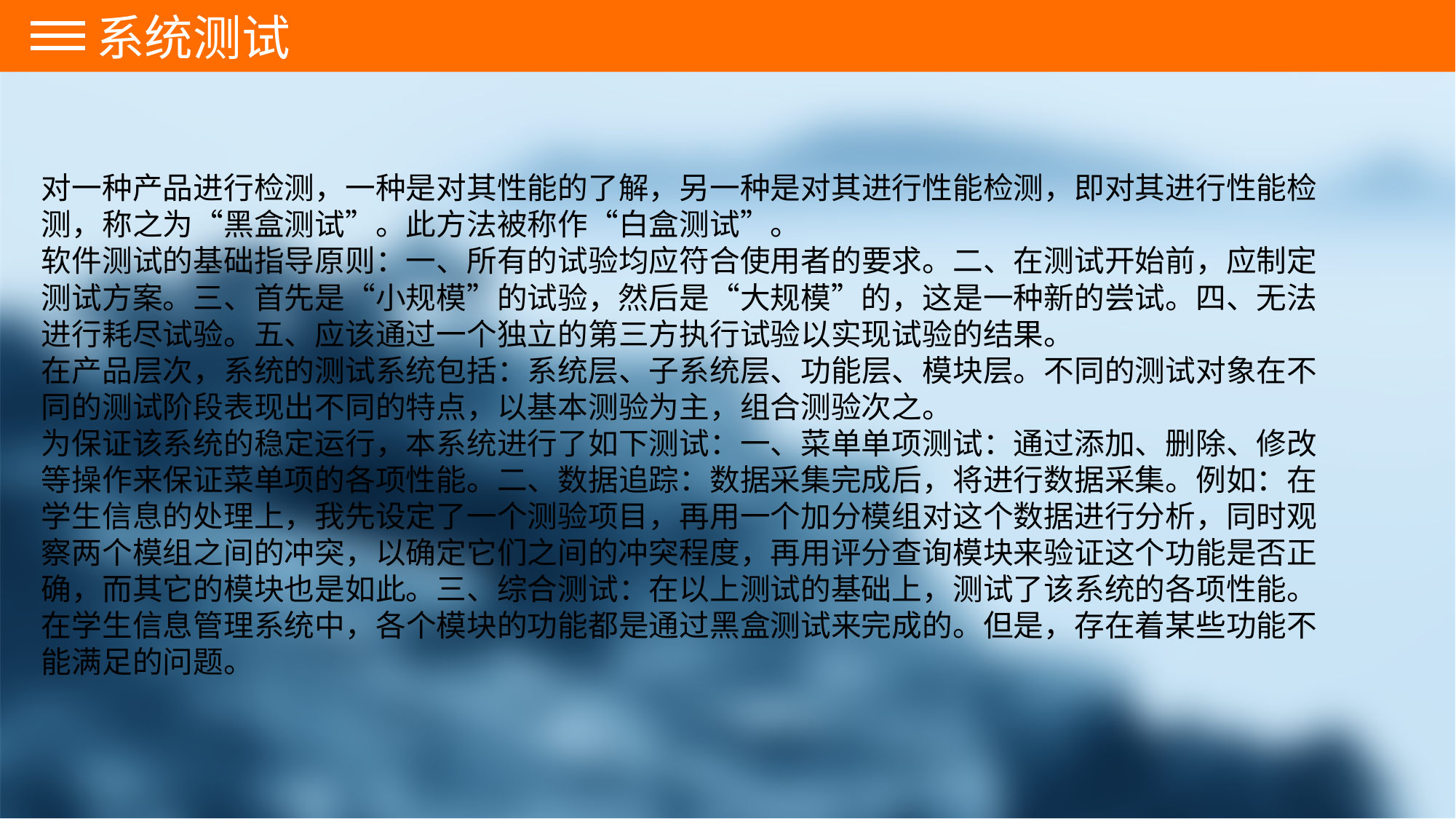

系统测试
对一种产品进行检测，一种是对其性能的了解，另一种是对其进行性能检测，即对其进行性能检测，称之为“黑盒测试”。此方法被称作“白盒测试”。
软件测试的基础指导原则：一、所有的试验均应符合使用者的要求。二、在测试开始前，应制定测试方案。三、首先是“小规模”的试验，然后是“大规模”的，这是一种新的尝试。四、无法进行耗尽试验。五、应该通过一个独立的第三方执行试验以实现试验的结果。
在产品层次，系统的测试系统包括：系统层、子系统层、功能层、模块层。不同的测试对象在不同的测试阶段表现出不同的特点，以基本测验为主，组合测验次之。
为保证该系统的稳定运行，本系统进行了如下测试：一、菜单单项测试：通过添加、删除、修改等操作来保证菜单项的各项性能。二、数据追踪：数据采集完成后，将进行数据采集。例如：在学生信息的处理上，我先设定了一个测验项目，再用一个加分模组对这个数据进行分析，同时观察两个模组之间的冲突，以确定它们之间的冲突程度，再用评分查询模块来验证这个功能是否正确，而其它的模块也是如此。三、综合测试：在以上测试的基础上，测试了该系统的各项性能。在学生信息管理系统中，各个模块的功能都是通过黑盒测试来完成的。但是，存在着某些功能不能满足的问题。